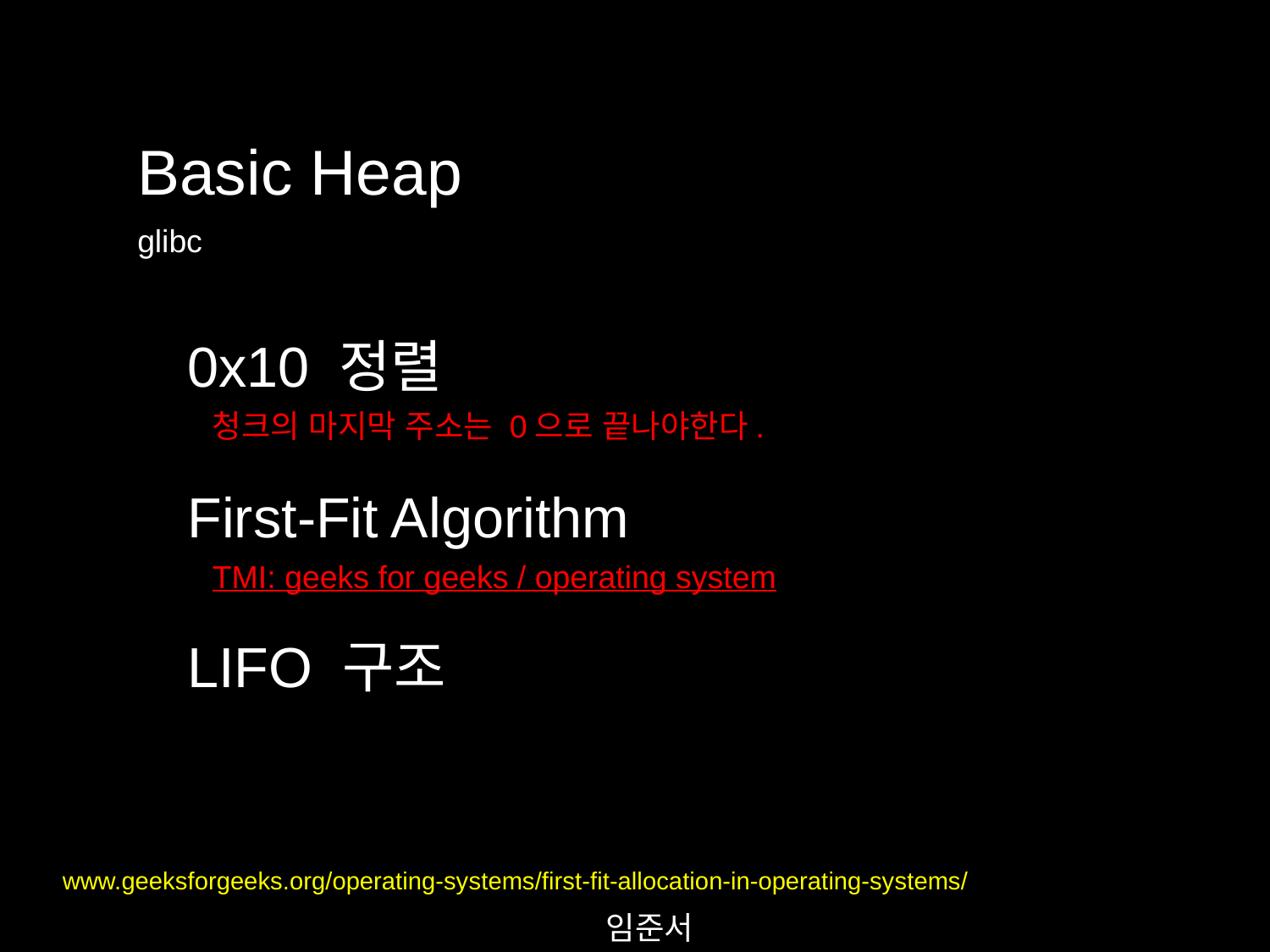

Basic Heap
glibc
0x10 정렬
청크의 마지막 주소는 0으로 끝나야한다.
First-Fit Algorithm
TMI: geeks for geeks / operating system
LIFO 구조
www.geeksforgeeks.org/operating-systems/first-fit-allocation-in-operating-systems/